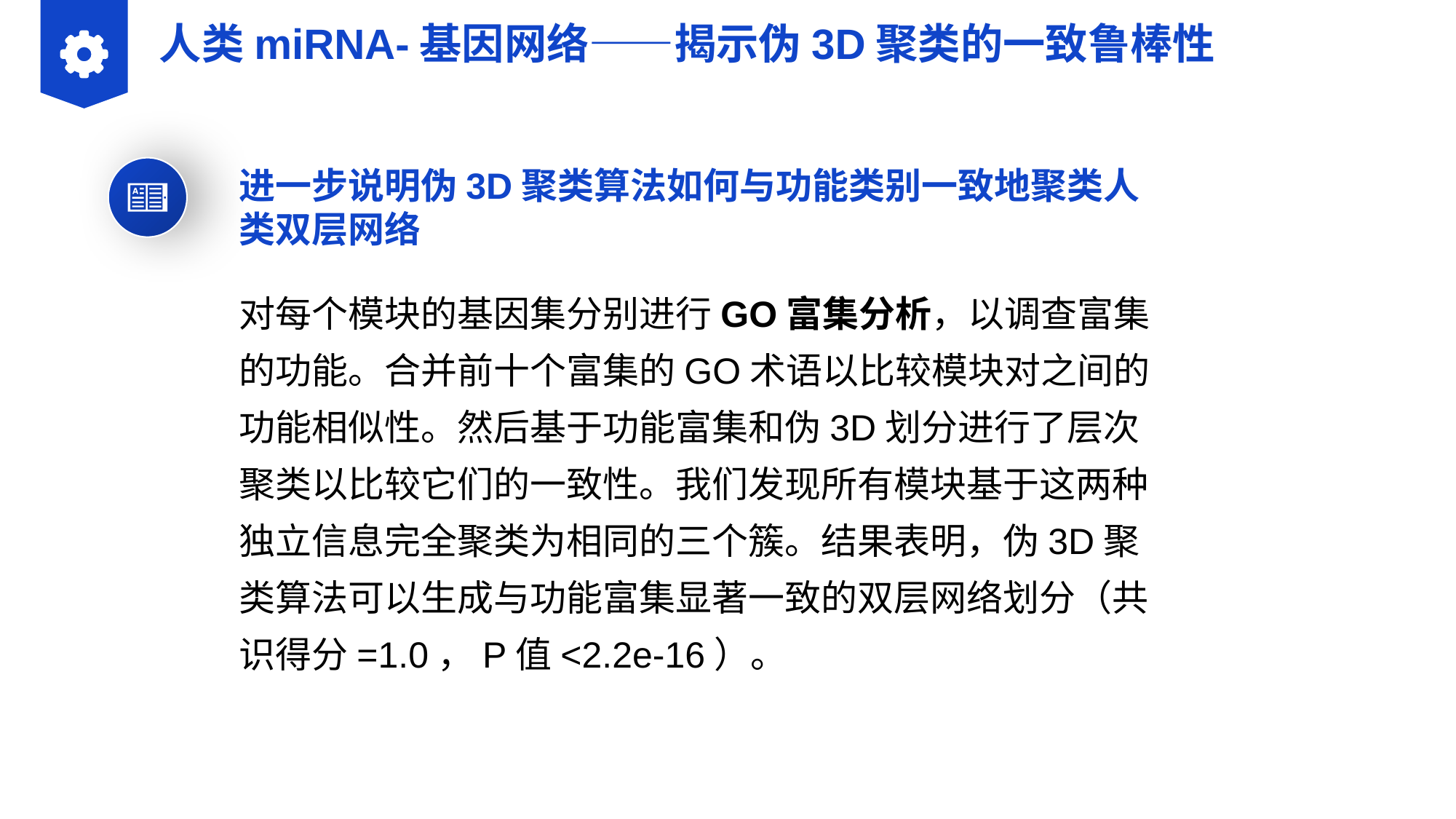

人类miRNA-基因网络——揭示伪3D聚类的一致鲁棒性

进一步说明伪3D聚类算法如何与功能类别一致地聚类人类双层网络

对每个模块的基因集分别进行GO富集分析，以调查富集的功能。合并前十个富集的GO术语以比较模块对之间的功能相似性。然后基于功能富集和伪3D划分进行了层次聚类以比较它们的一致性。我们发现所有模块基于这两种独立信息完全聚类为相同的三个簇。结果表明，伪3D聚类算法可以生成与功能富集显著一致的双层网络划分（共识得分=1.0，P值<2.2e-16）。
合作QQ： 243001978